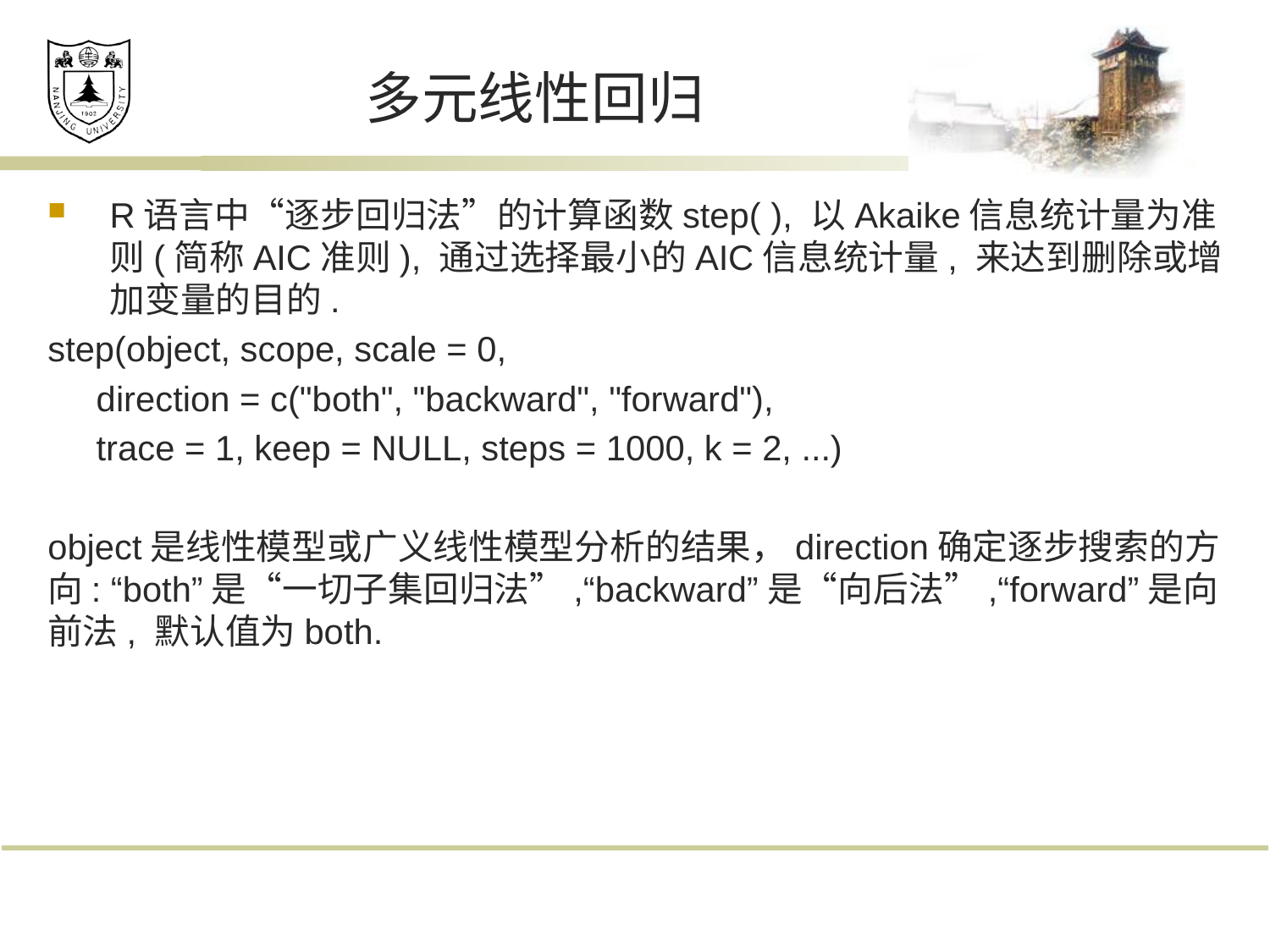

# 多元线性回归
R语言中“逐步回归法”的计算函数step( ), 以Akaike信息统计量为准则(简称AIC准则), 通过选择最小的AIC信息统计量, 来达到删除或增加变量的目的.
step(object, scope, scale = 0,
     direction = c("both", "backward", "forward"),
     trace = 1, keep = NULL, steps = 1000, k = 2, ...)

object是线性模型或广义线性模型分析的结果，direction确定逐步搜索的方向: “both”是“一切子集回归法”,“backward”是“向后法”,“forward”是向前法, 默认值为both.